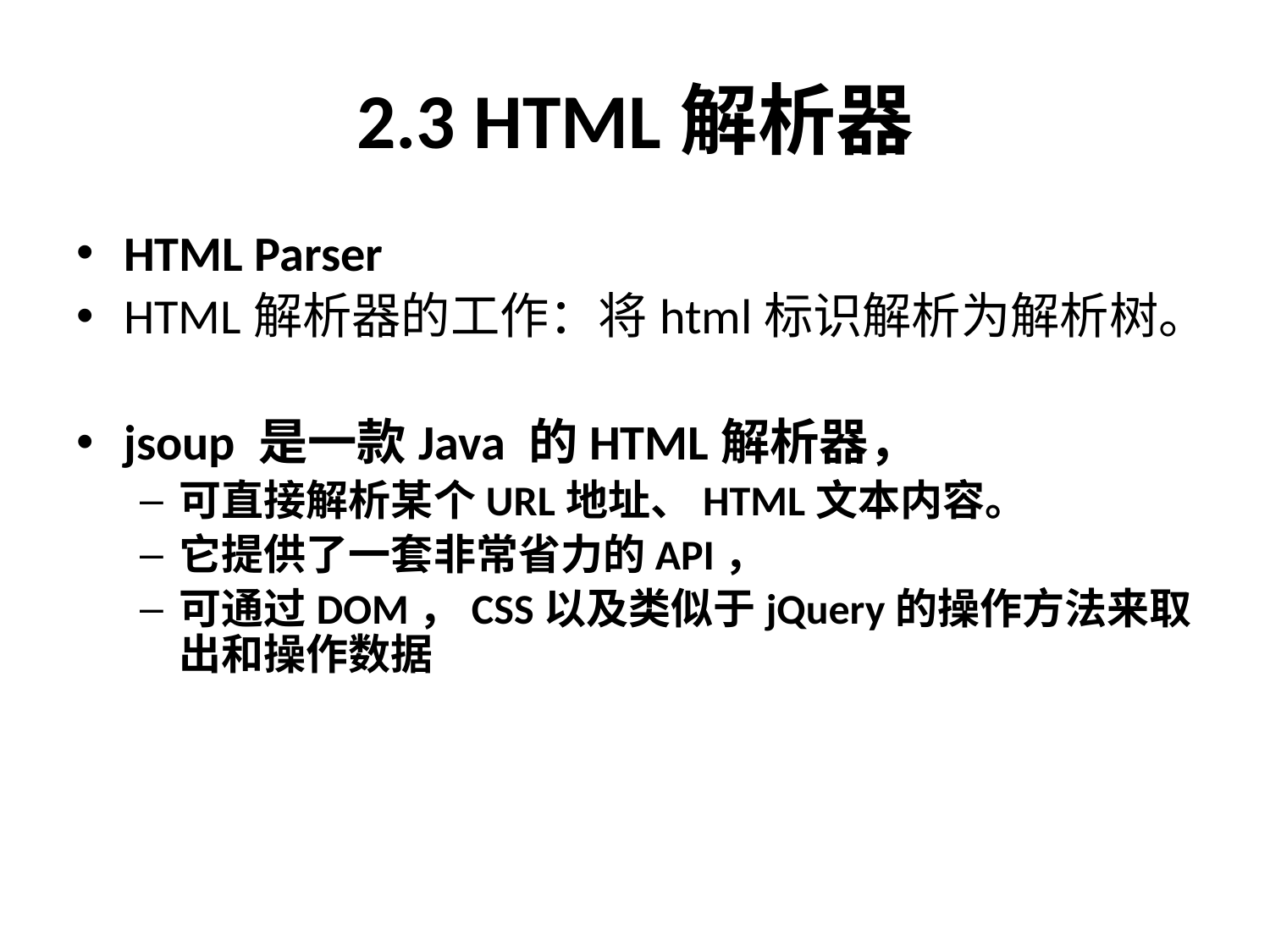

# 2.3 HTML解析器
HTML Parser
HTML解析器的工作：将html标识解析为解析树。

jsoup 是一款Java 的HTML解析器，
可直接解析某个URL地址、HTML文本内容。
它提供了一套非常省力的API，
可通过DOM，CSS以及类似于jQuery的操作方法来取出和操作数据